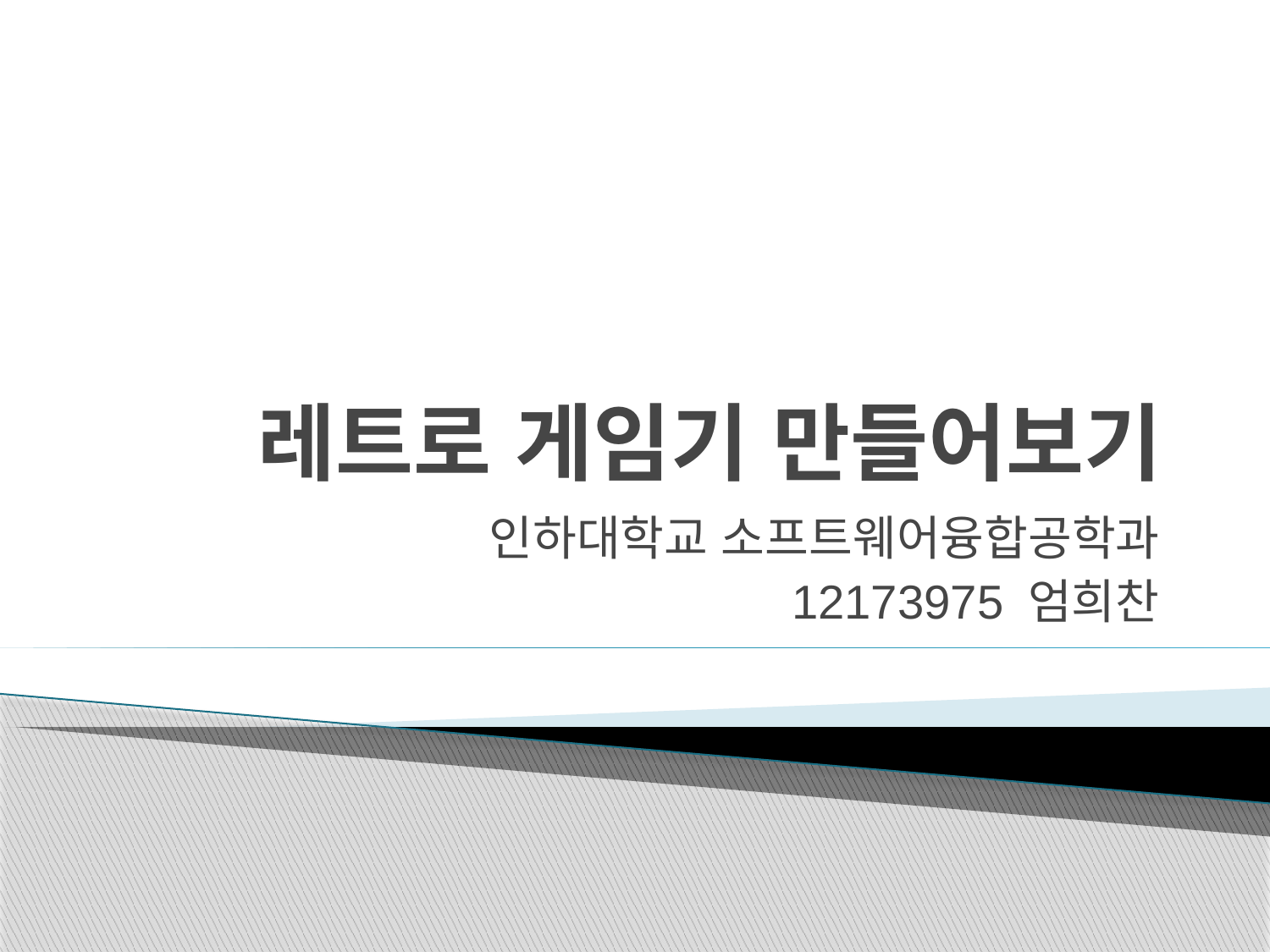

# 레트로 게임기 만들어보기
인하대학교 소프트웨어융합공학과
12173975 엄희찬